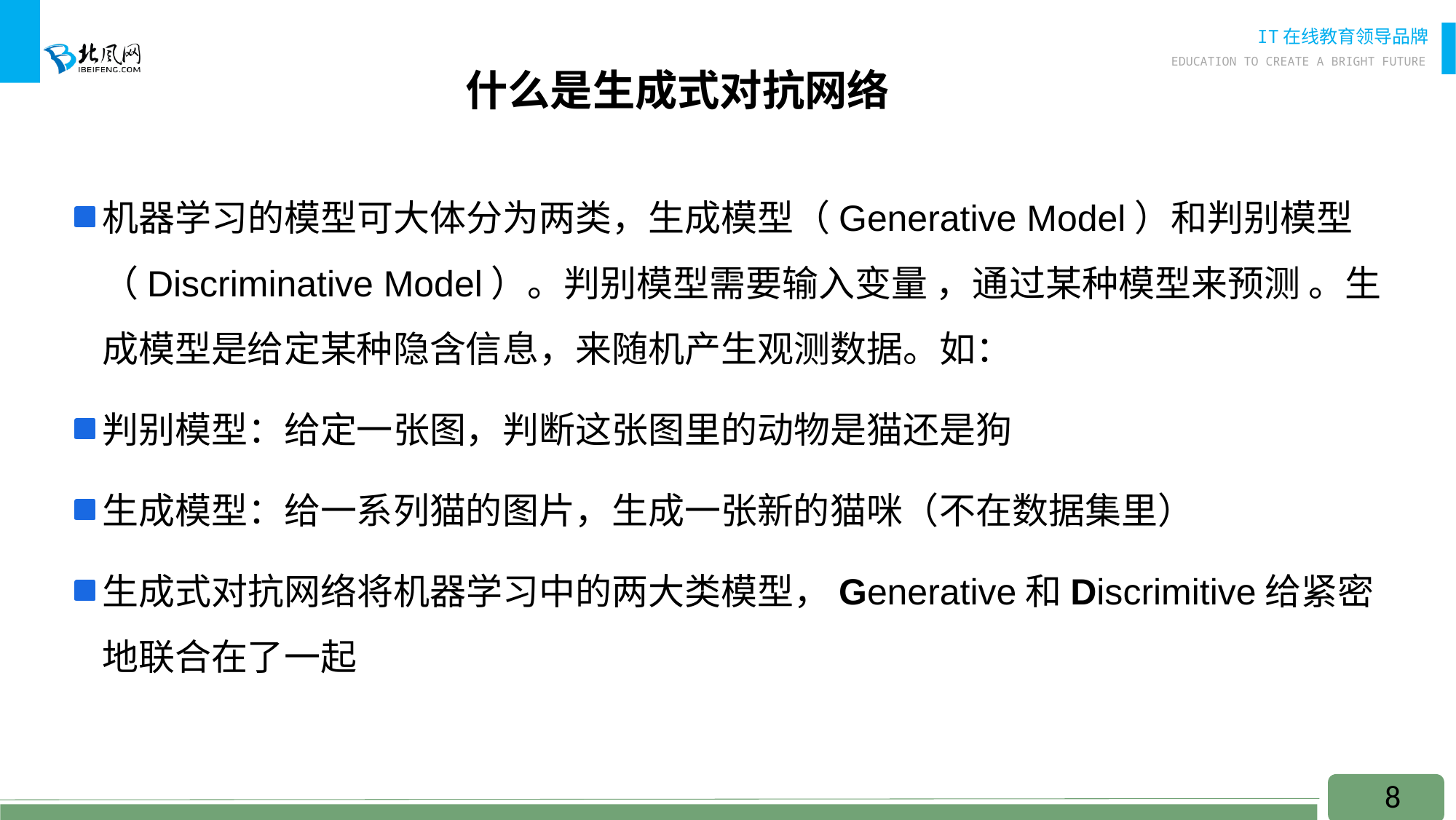

# 什么是生成式对抗网络
机器学习的模型可大体分为两类，生成模型（Generative Model）和判别模型（Discriminative Model）。判别模型需要输入变量 ，通过某种模型来预测 。生成模型是给定某种隐含信息，来随机产生观测数据。如：
判别模型：给定一张图，判断这张图里的动物是猫还是狗
生成模型：给一系列猫的图片，生成一张新的猫咪（不在数据集里）
生成式对抗网络将机器学习中的两大类模型，Generative和Discrimitive给紧密地联合在了一起